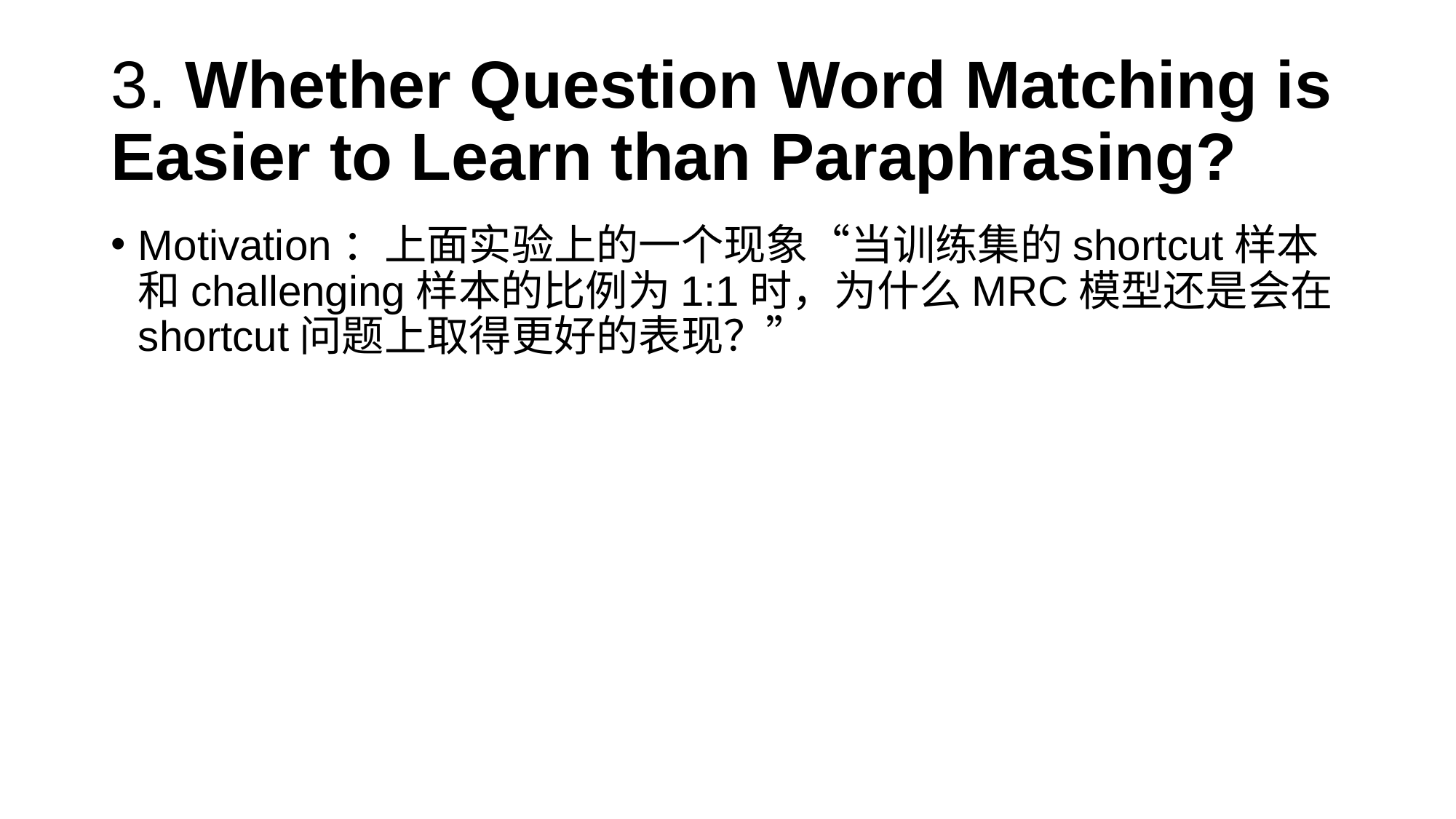

# 3. Whether Question Word Matching is Easier to Learn than Paraphrasing?
Motivation：上面实验上的一个现象“当训练集的shortcut样本和challenging样本的比例为1:1时，为什么MRC模型还是会在shortcut问题上取得更好的表现？”